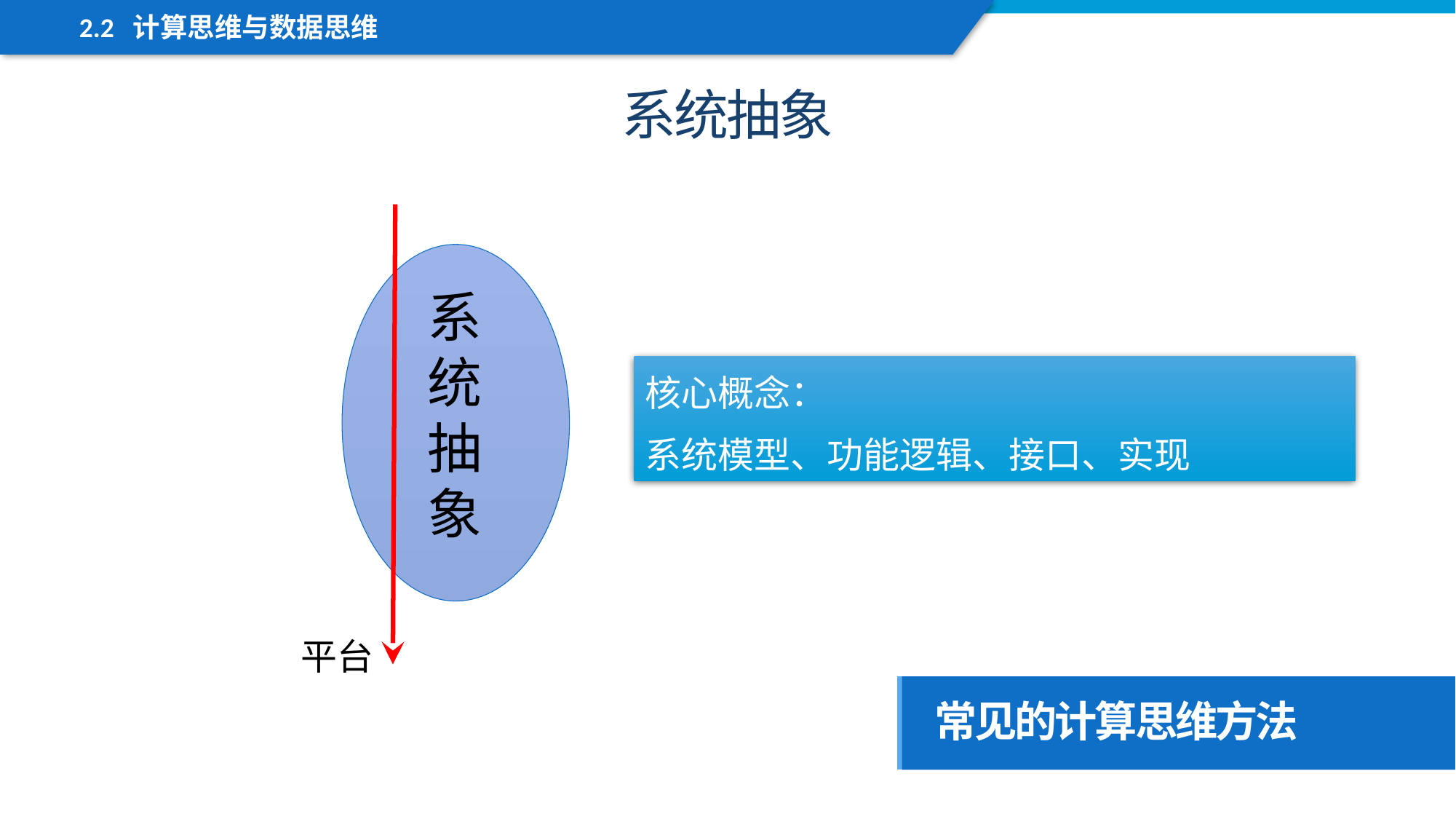

2.2  计算思维与数据思维
系统抽象

平台

系统抽象
核心概念：
系统模型、功能逻辑、接口、实现
常见的计算思维方法